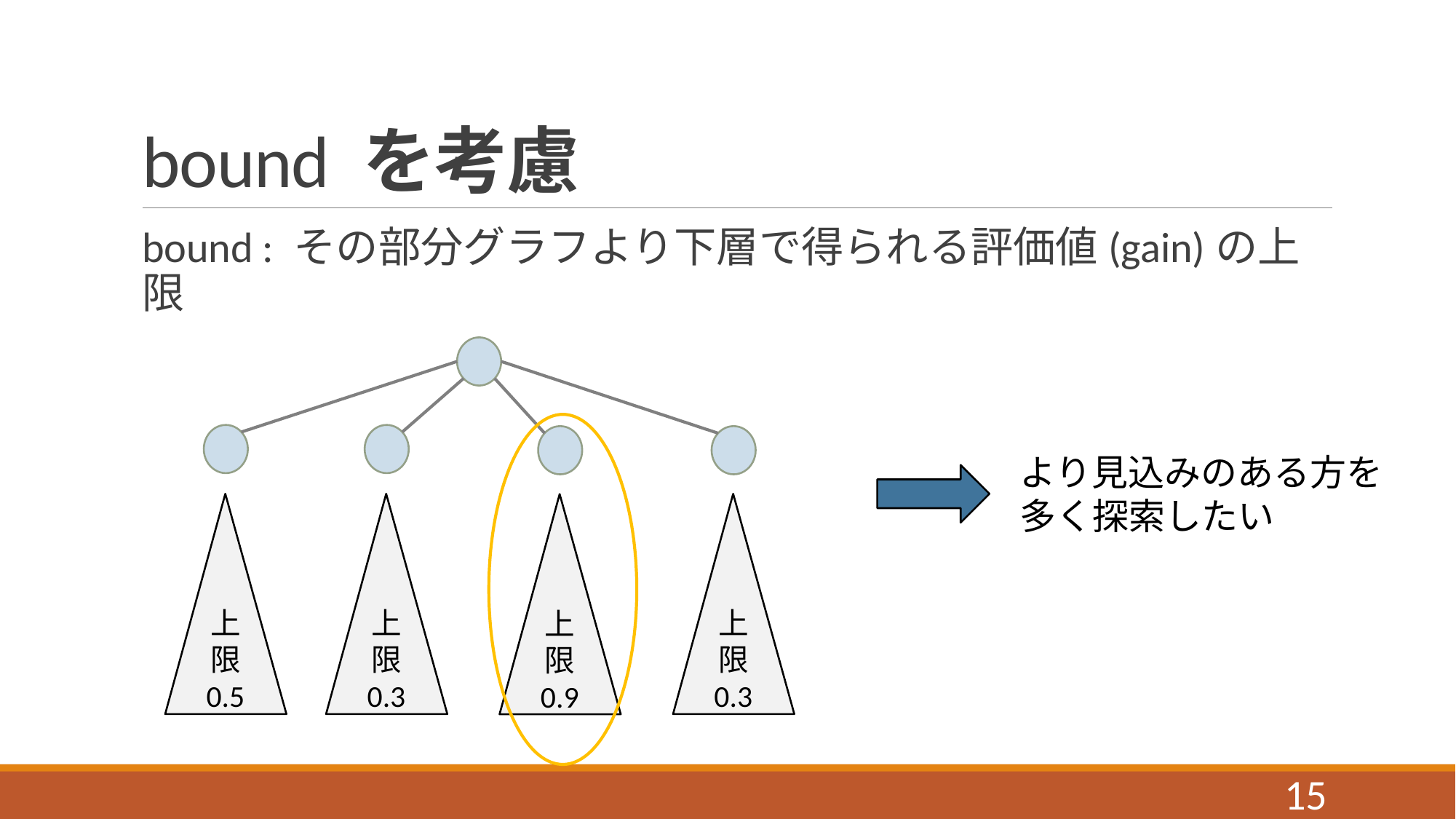

# bound を考慮
bound : その部分グラフより下層で得られる評価値(gain)の上限

上限
0.5
上限
0.3
上限
0.3
上限
0.9

より見込みのある方を
多く探索したい

15